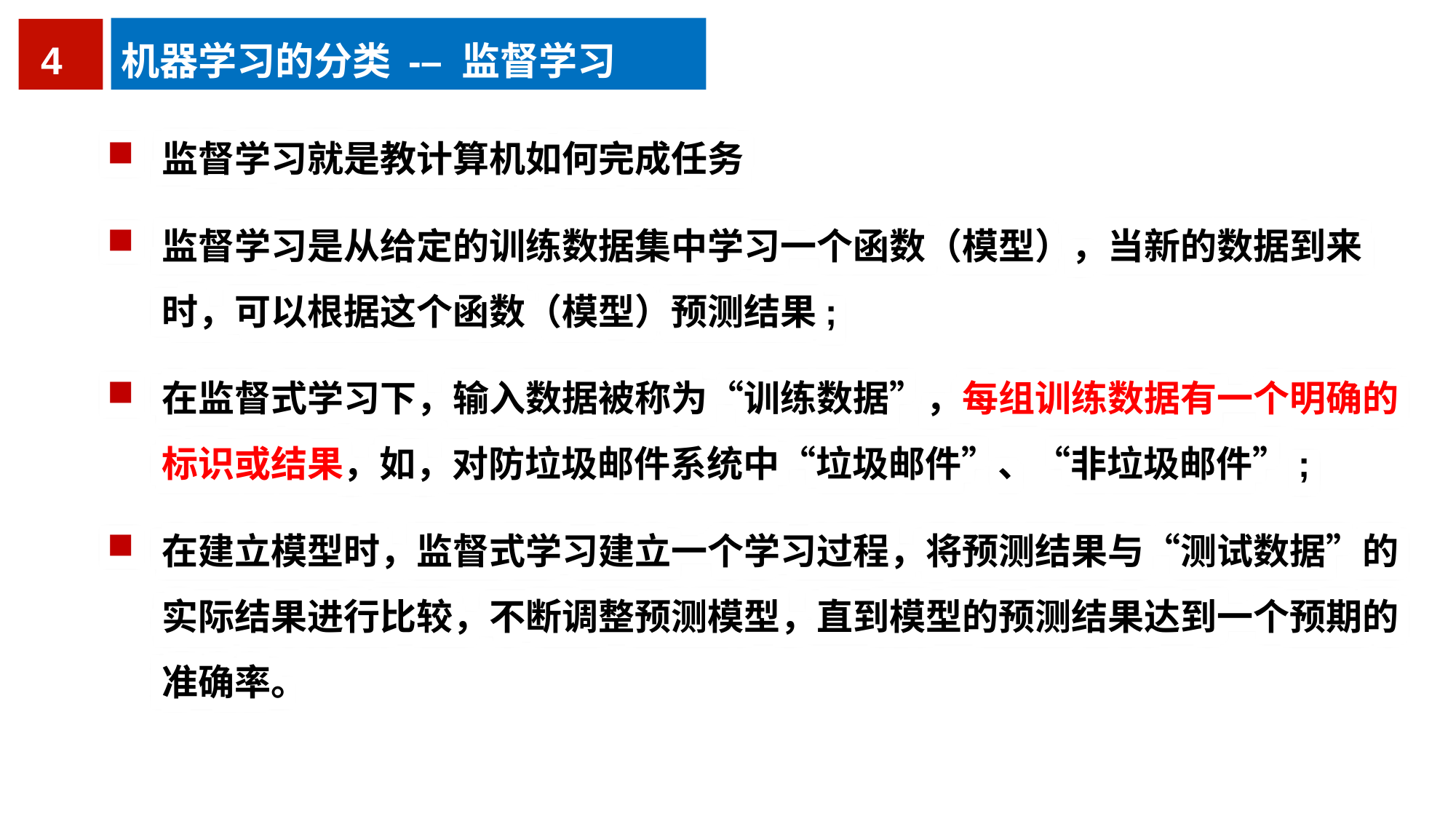

4
机器学习的分类 -– 监督学习
监督学习就是教计算机如何完成任务
监督学习是从给定的训练数据集中学习一个函数（模型），当新的数据到来时，可以根据这个函数（模型）预测结果;
在监督式学习下，输入数据被称为“训练数据”，每组训练数据有一个明确的标识或结果，如，对防垃圾邮件系统中“垃圾邮件”、“非垃圾邮件”;
在建立模型时，监督式学习建立一个学习过程，将预测结果与“测试数据”的实际结果进行比较，不断调整预测模型，直到模型的预测结果达到一个预期的准确率。